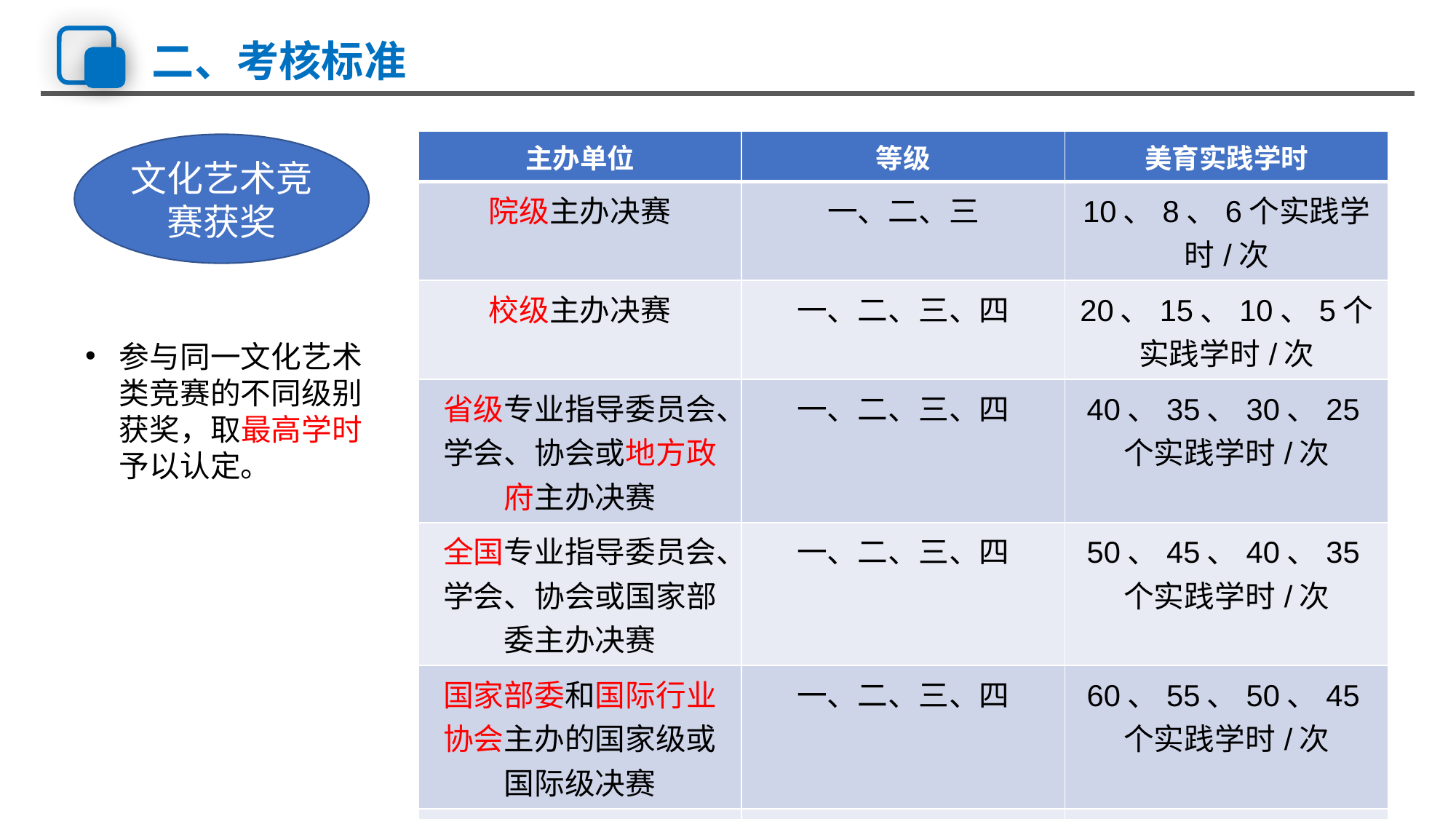

# 二、考核标准
| 主办单位 | 等级 | 美育实践学时 |
| --- | --- | --- |
| 院级主办决赛 | 一、二、三 | 10、8、6个实践学时/次 |
| 校级主办决赛 | 一、二、三、四 | 20、15、10、5个实践学时/次 |
| 省级专业指导委员会、学会、协会或地方政府主办决赛 | 一、二、三、四 | 40、35、30、25个实践学时/次 |
| 全国专业指导委员会、学会、协会或国家部委主办决赛 | 一、二、三、四 | 50、45、40、35个实践学时/次 |
| 国家部委和国际行业协会主办的国家级或国际级决赛 | 一、二、三、四 | 60、55、50、45个实践学时/次 |
| 举办个人艺术作品展览或演出 |  | 50个实践学时/次 |
文化艺术竞赛获奖
参与同一文化艺术类竞赛的不同级别获奖，取最高学时予以认定。
33